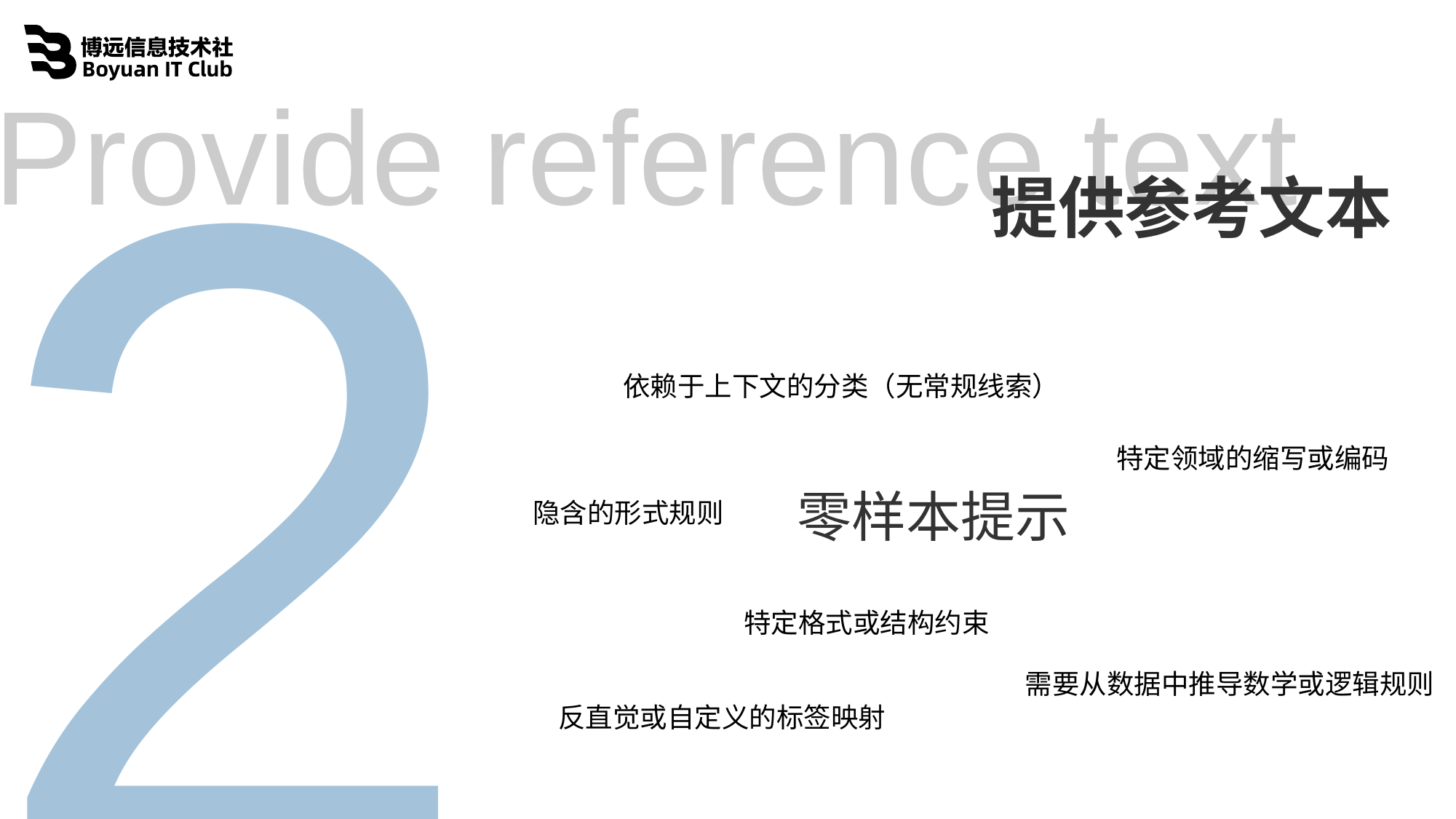

2
1

2. Provide reference text
提供参考文本
依赖于上下文的分类（无常规线索）
少
零

特定领域的缩写或编码
样本提示
隐含的形式规则

特定格式或结构约束
需要从数据中推导数学或逻辑规则
反直觉或自定义的标签映射